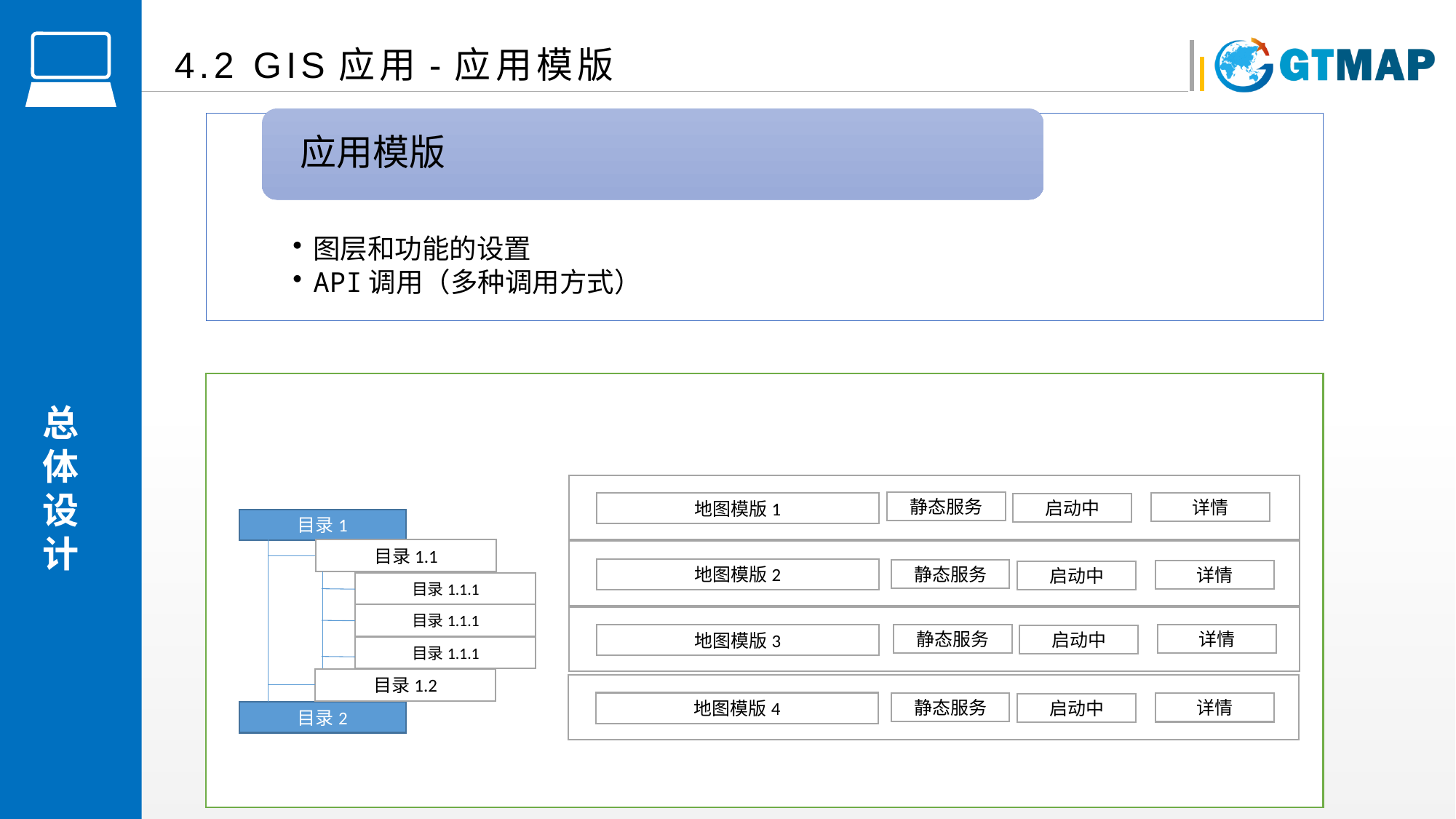

4.2 GIS应用-应用模版
图层和功能的设置
API调用（多种调用方式）
应用模版

地图服务1
静态服务
地图模版1
详情
启动中
目录1
目录1.1

地图模版2
静态服务
详情
启动中
目录1.1.1
目录1.1.1

静态服务
地图模版3
详情
启动中
目录1.1.1
目录1.2

地图模版4
静态服务
详情
启动中
目录2